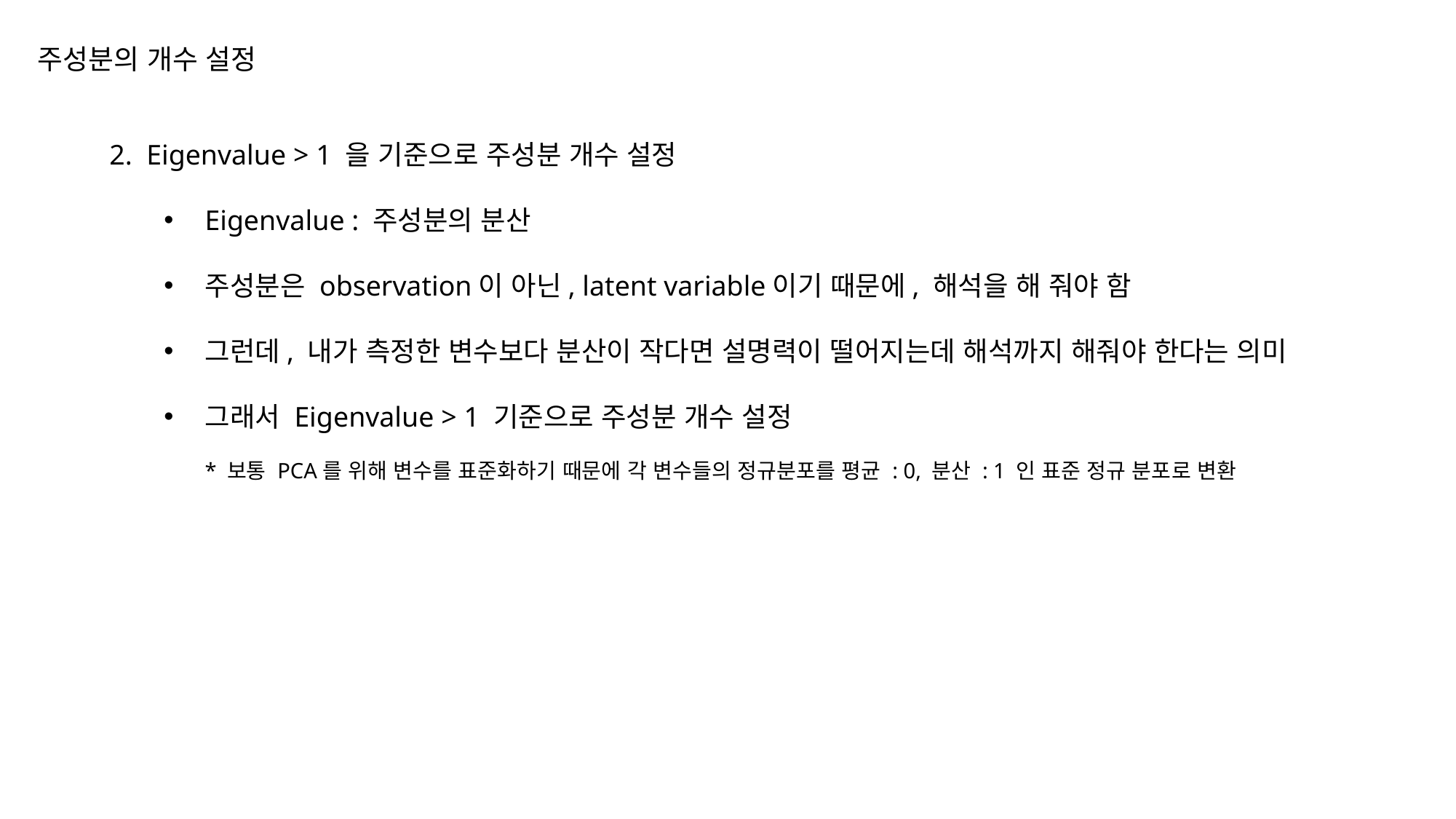

# 주성분의 개수 설정
2.  Eigenvalue > 1 을 기준으로 주성분 개수 설정
Eigenvalue : 주성분의 분산
주성분은 observation이 아닌, latent variable이기 때문에, 해석을 해 줘야 함
그런데, 내가 측정한 변수보다 분산이 작다면 설명력이 떨어지는데 해석까지 해줘야 한다는 의미
그래서 Eigenvalue > 1 기준으로 주성분 개수 설정
* 보통 PCA를 위해 변수를 표준화하기 때문에 각 변수들의 정규분포를 평균 : 0, 분산 : 1 인 표준 정규 분포로 변환